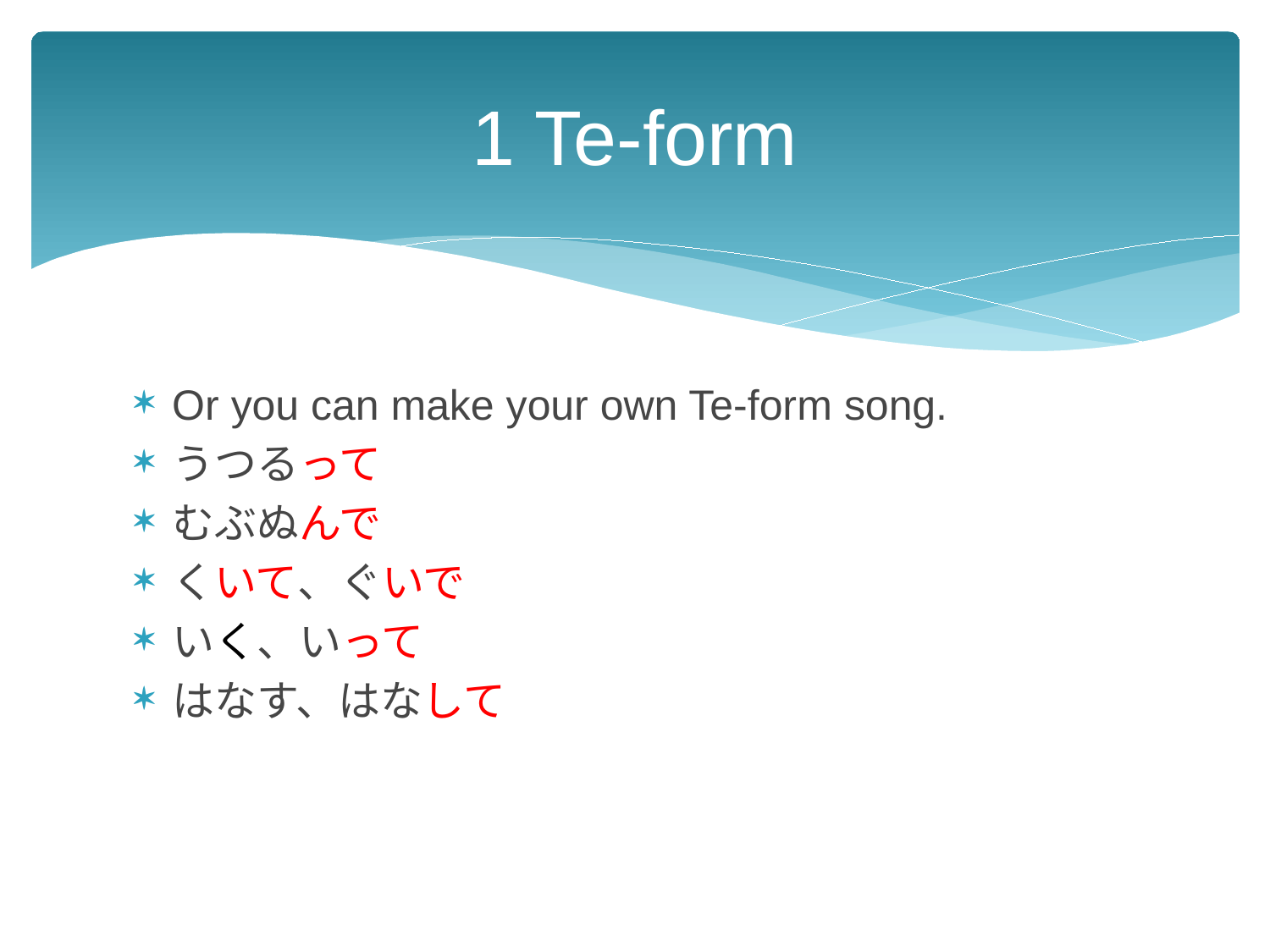

# 1 Te-form
Or you can make your own Te-form song.
うつるって
むぶぬんで
くいて、ぐいで
いく、いって
はなす、はなして